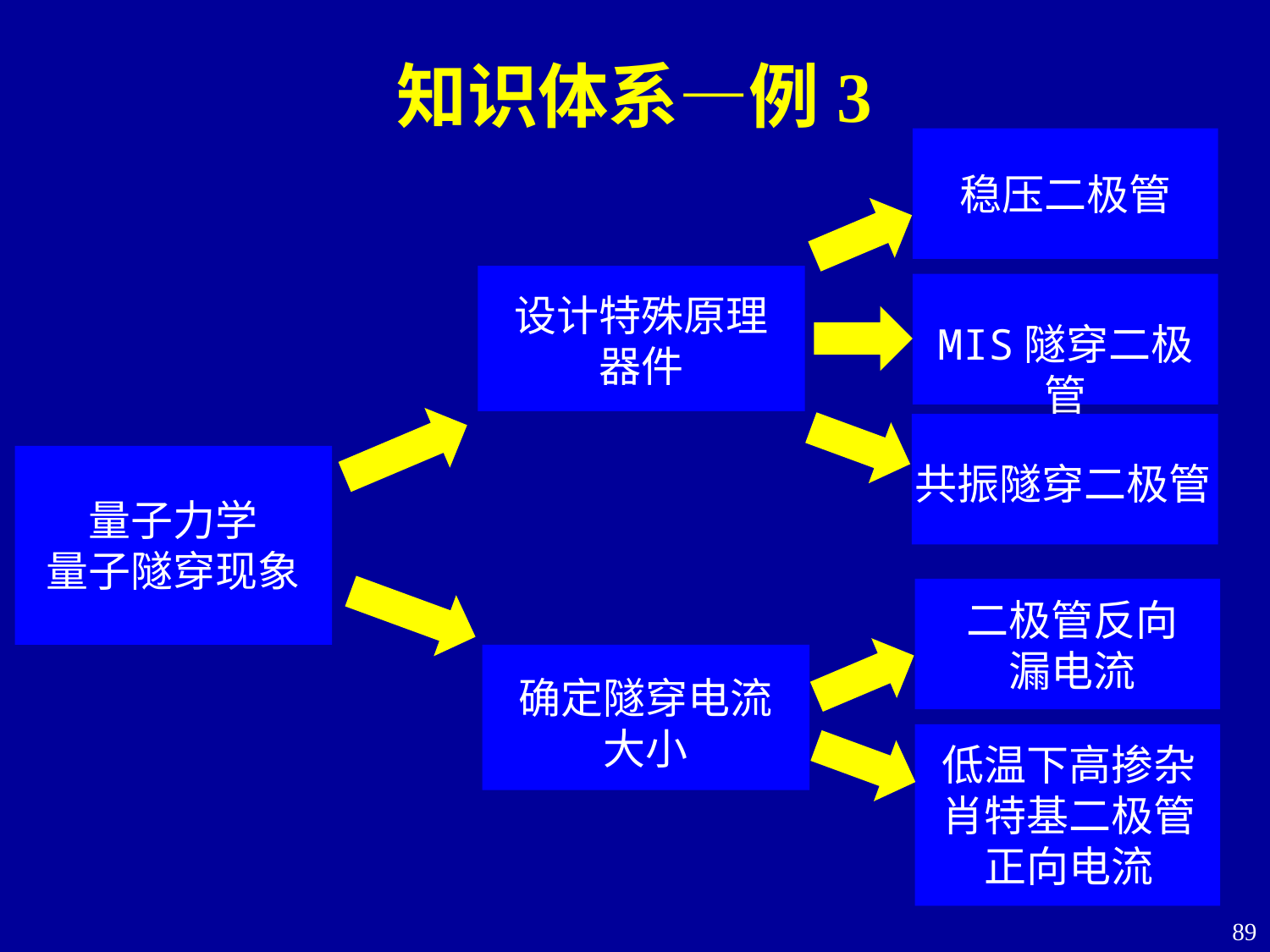

知识体系—例3

稳压二极管

设计特殊原理
器件

MIS隧穿二极管

共振隧穿二极管
量子力学
量子隧穿现象

二极管反向漏电流

确定隧穿电流
大小

低温下高掺杂肖特基二极管正向电流
89